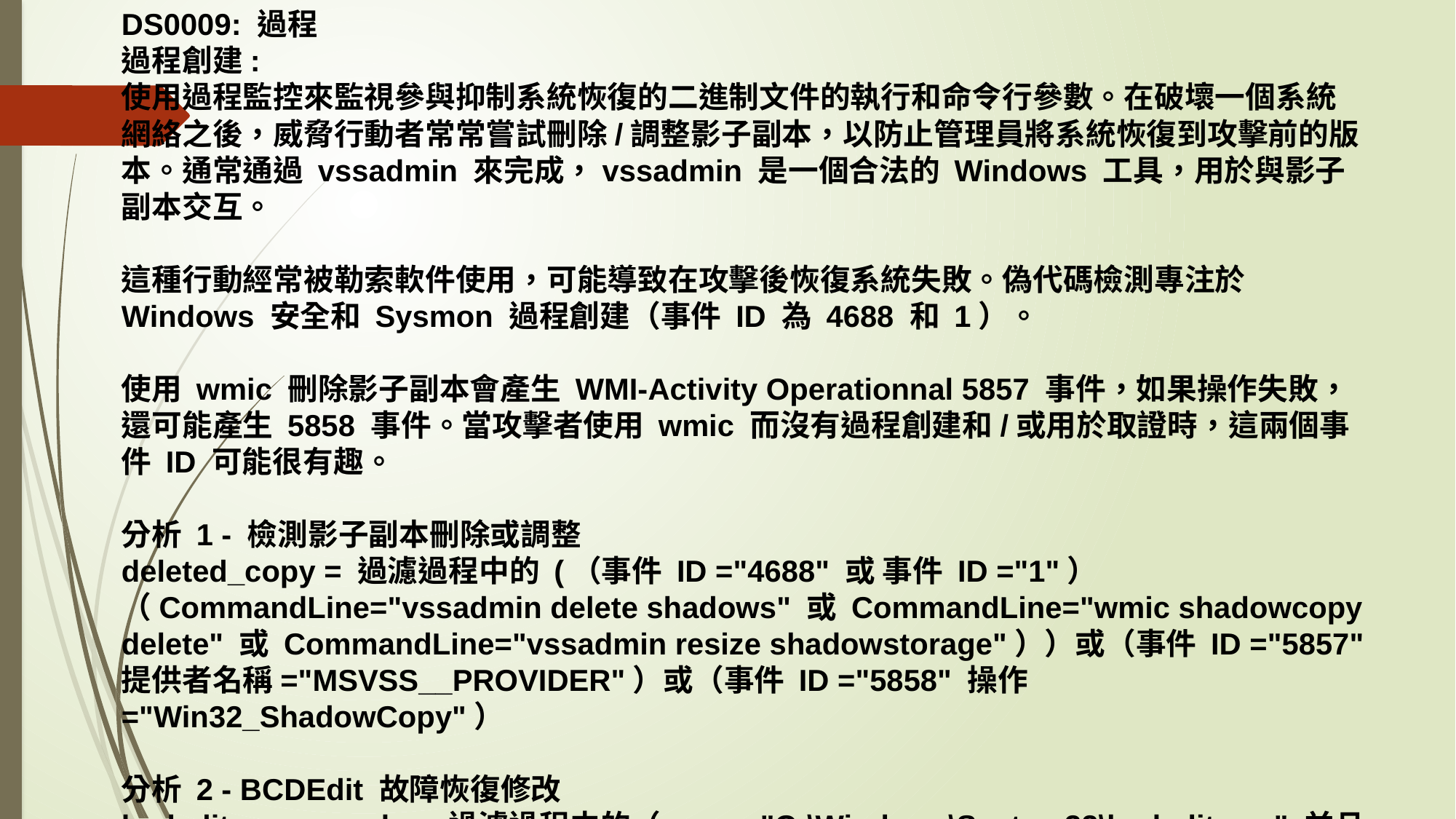

DS0009: 過程
過程創建:
使用過程監控來監視參與抑制系統恢復的二進制文件的執行和命令行參數。在破壞一個系統網絡之後，威脅行動者常常嘗試刪除/調整影子副本，以防止管理員將系統恢復到攻擊前的版本。通常通過 vssadmin 來完成，vssadmin 是一個合法的 Windows 工具，用於與影子副本交互。

這種行動經常被勒索軟件使用，可能導致在攻擊後恢復系統失敗。偽代碼檢測專注於 Windows 安全和 Sysmon 過程創建（事件 ID 為 4688 和 1）。

使用 wmic 刪除影子副本會產生 WMI-Activity Operationnal 5857 事件，如果操作失敗，還可能產生 5858 事件。當攻擊者使用 wmic 而沒有過程創建和/或用於取證時，這兩個事件 ID 可能很有趣。

分析 1 - 檢測影子副本刪除或調整
deleted_copy = 過濾過程中的 (（事件 ID ="4688" 或 事件 ID ="1"）（CommandLine="vssadmin delete shadows" 或 CommandLine="wmic shadowcopy delete" 或 CommandLine="vssadmin resize shadowstorage"））或（事件 ID ="5857" 提供者名稱="MSVSS__PROVIDER"）或（事件 ID ="5858" 操作="Win32_ShadowCopy"）

分析 2 - BCDEdit 故障恢復修改
bcdedit_commands = 過濾過程中的（ exe = "C:\Windows\System32\bcdedit.exe" 並且命令行包含 "recoveryenabled"）